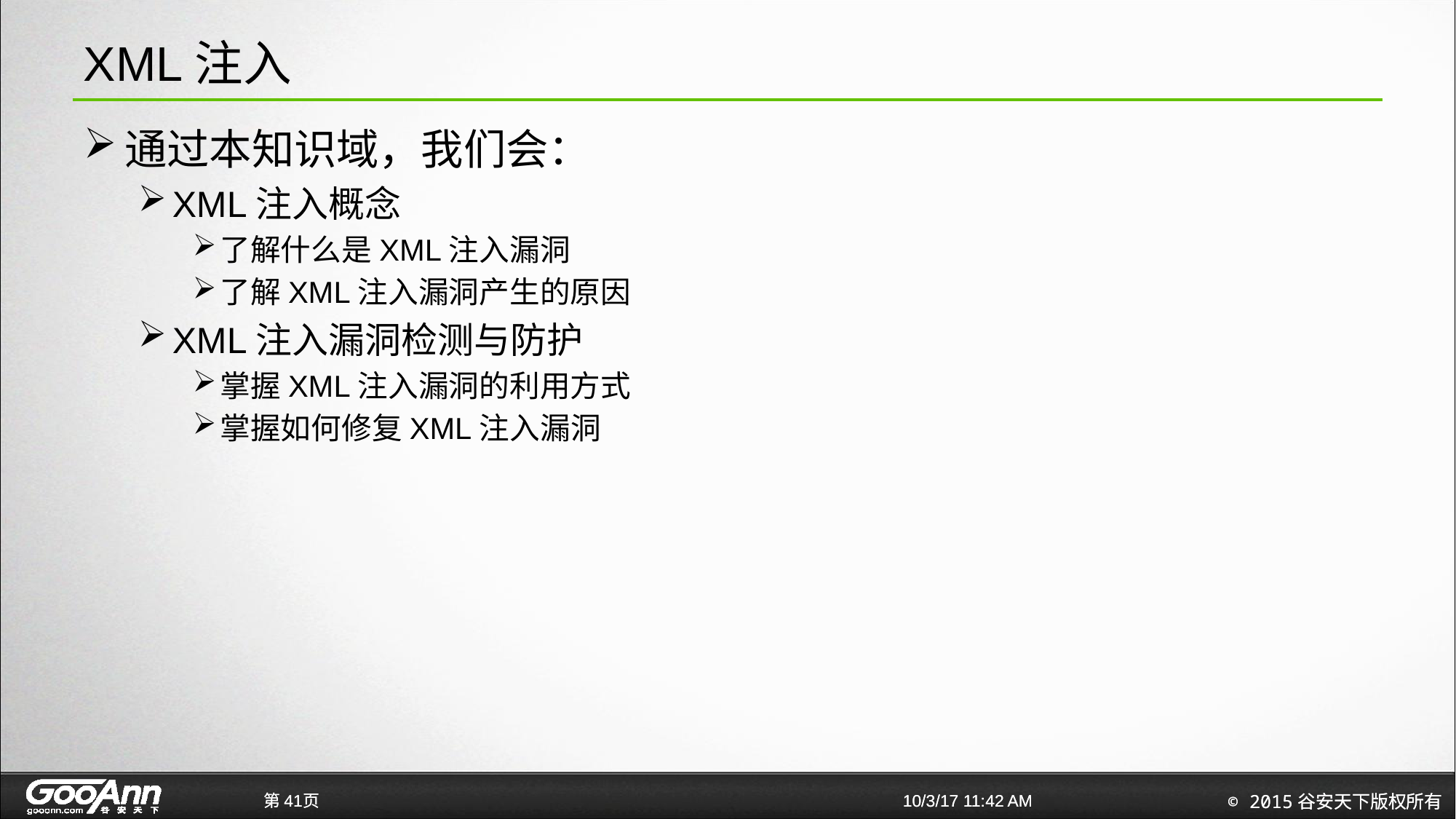

# XML注入
通过本知识域，我们会：
XML注入概念
了解什么是XML注入漏洞
了解XML注入漏洞产生的原因
XML注入漏洞检测与防护
掌握XML注入漏洞的利用方式
掌握如何修复XML注入漏洞